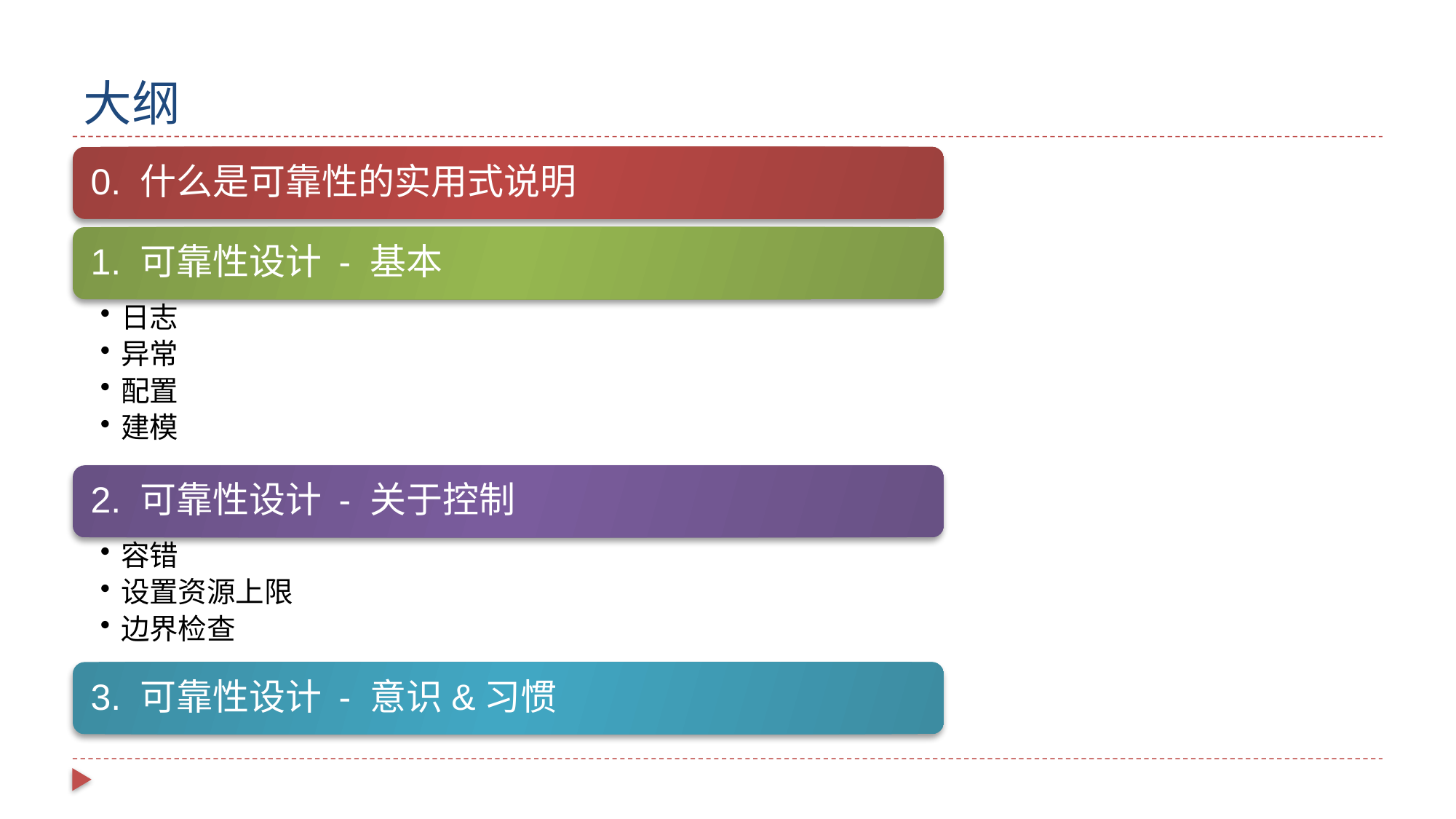

# 大纲
0. 什么是可靠性的实用式说明
1. 可靠性设计 - 基本
日志
异常
配置
建模
2. 可靠性设计 - 关于控制
容错
设置资源上限
边界检查
3. 可靠性设计 - 意识&习惯